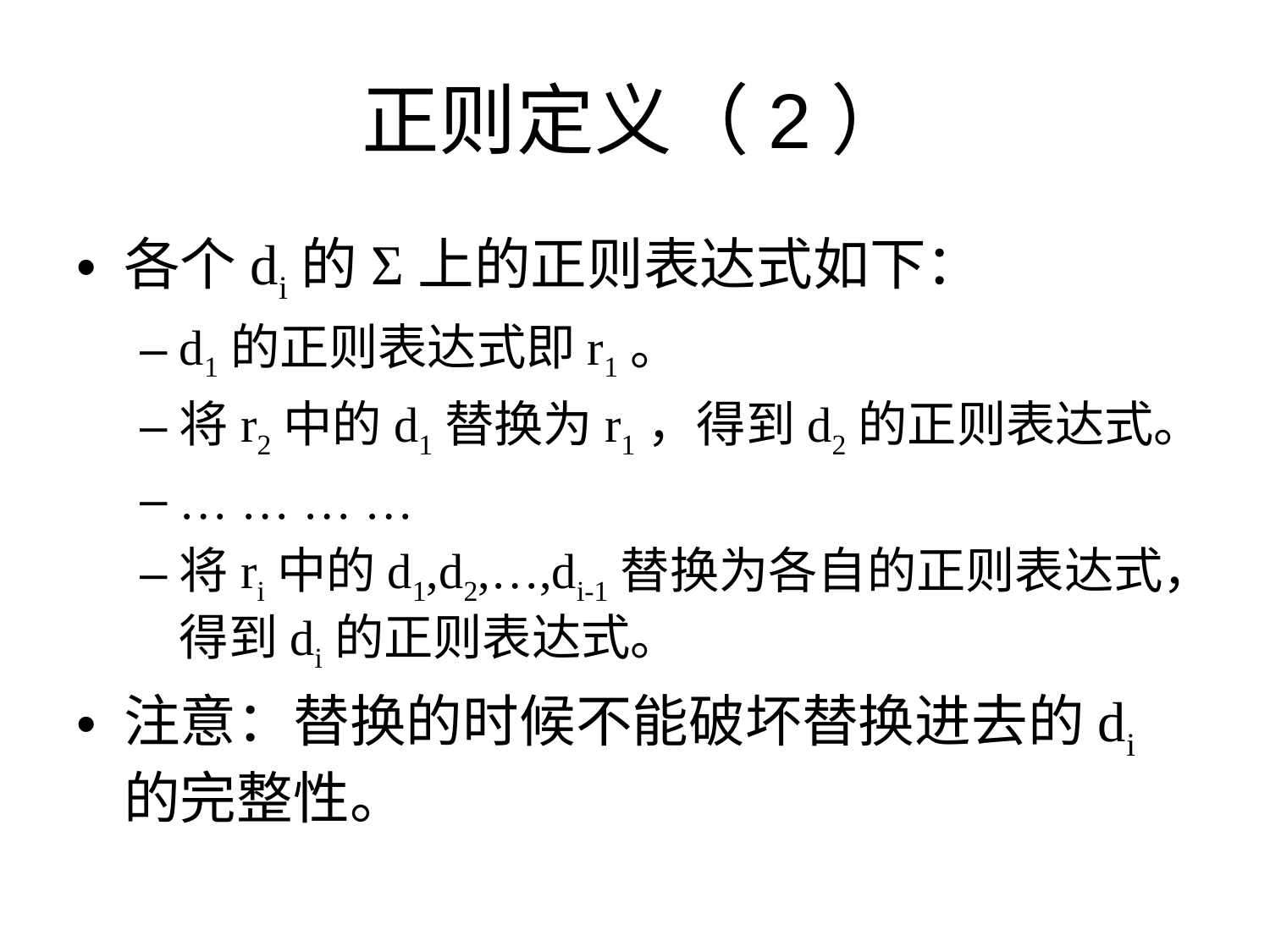

# 正则定义（2）
各个di的Σ上的正则表达式如下：
d1的正则表达式即r1。
将r2中的d1替换为r1，得到d2的正则表达式。
… … … …
将ri中的d1,d2,…,di-1替换为各自的正则表达式，得到di的正则表达式。
注意：替换的时候不能破坏替换进去的di的完整性。